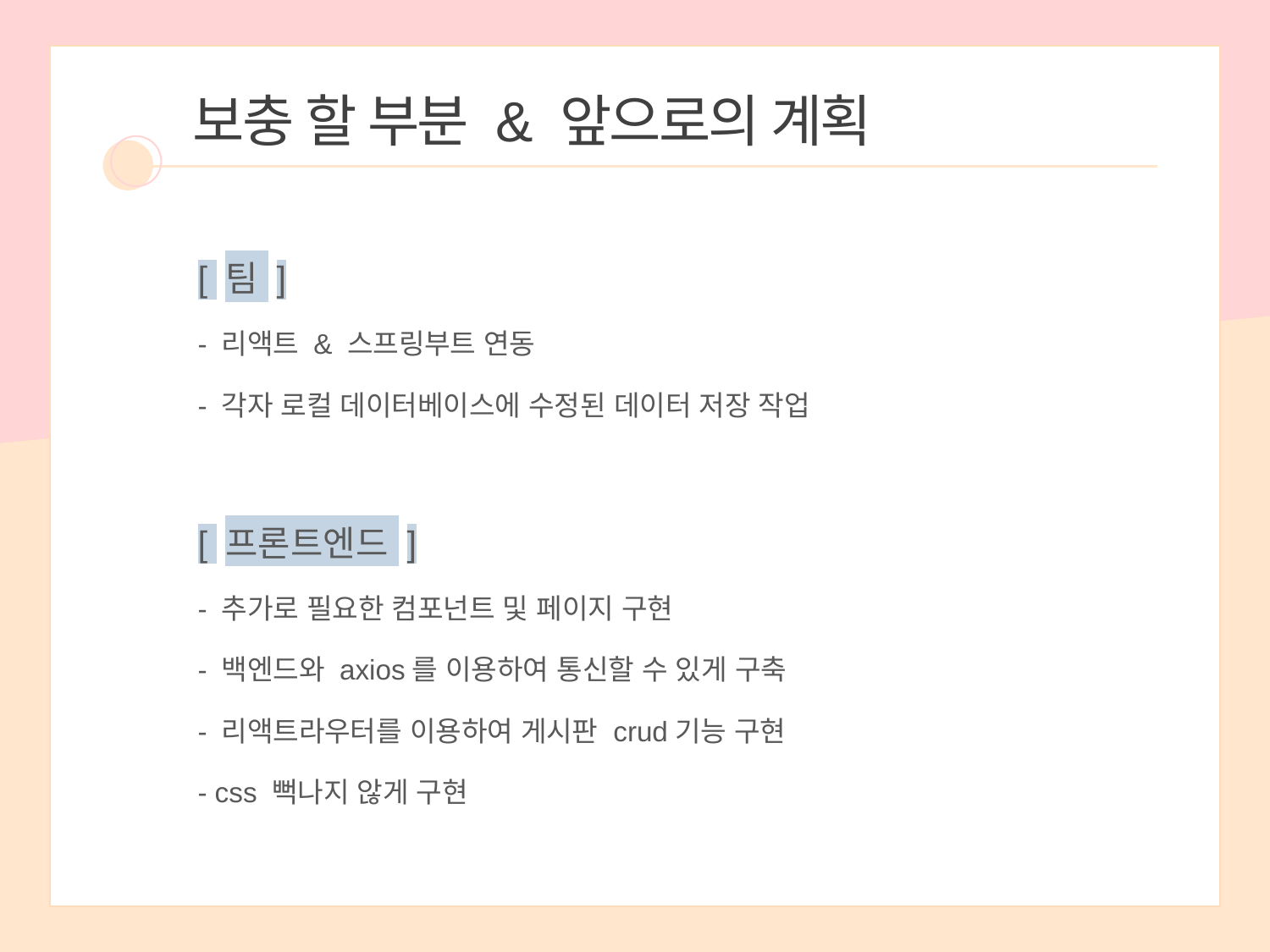

보충 할 부분 & 앞으로의 계획

[ 팀 ]
- 리액트 & 스프링부트 연동
- 각자 로컬 데이터베이스에 수정된 데이터 저장 작업

[ 프론트엔드 ]
- 추가로 필요한 컴포넌트 및 페이지 구현
- 백엔드와 axios를 이용하여 통신할 수 있게 구축
- 리액트라우터를 이용하여 게시판 crud기능 구현
- css 뻑나지 않게 구현